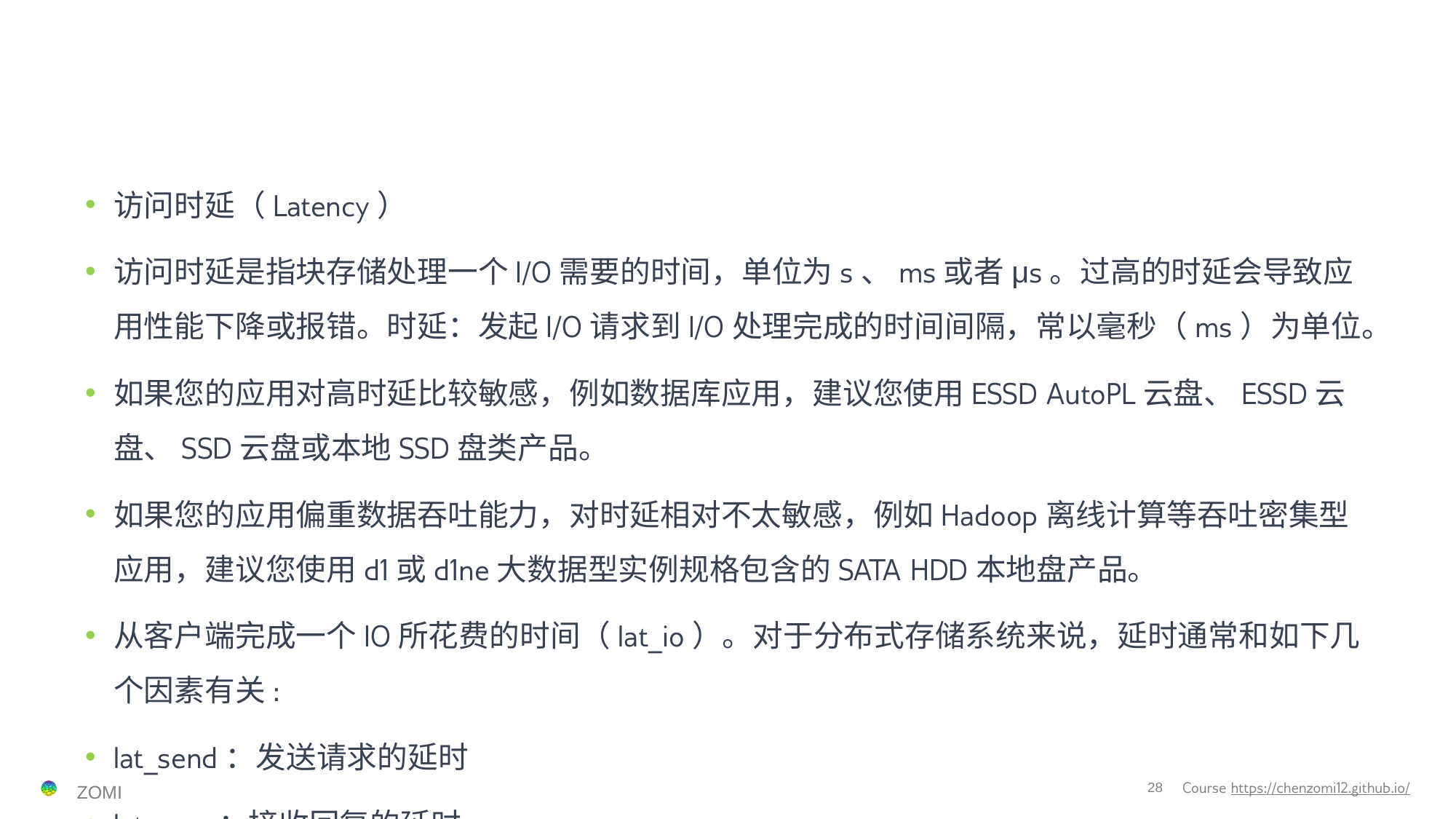

#
访问时延（Latency）
访问时延是指块存储处理一个I/O需要的时间，单位为s、ms或者μs。过高的时延会导致应用性能下降或报错。时延：发起I/O请求到I/O处理完成的时间间隔，常以毫秒（ms）为单位。
如果您的应用对高时延比较敏感，例如数据库应用，建议您使用ESSD AutoPL云盘、ESSD云盘、SSD云盘或本地SSD盘类产品。
如果您的应用偏重数据吞吐能力，对时延相对不太敏感，例如Hadoop离线计算等吞吐密集型应用，建议您使用d1或d1ne大数据型实例规格包含的SATA HDD本地盘产品。
从客户端完成一个IO所花费的时间（lat_io）。对于分布式存储系统来说，延时通常和如下几个因素有关:
lat_send：发送请求的延时
lat_recv：接收回复的延时
lat_srv_process：服务器处理请求的延时
lat_client_process: 客户端处理请求的延时
n: 一次IO需要请求的数量
lat_io = （lat_send + lat_recv + lat_srv_process + lat_client_process）* n
此外，延迟还和如下因素有关：
缓存及命中率：若IO请求缓存命中可以大幅减少IO延时。
IO size：通常IO越大时延越大，但也不是绝对的，还和块对齐以及具体实现相关。
IO wait：IO等待时间，无论是网络IO还是磁盘IO或是存储的实现，多采用了队列保存请求，当队列长度比较长时，就会有一部分时间是在队列中等待，进而影响IO延时。